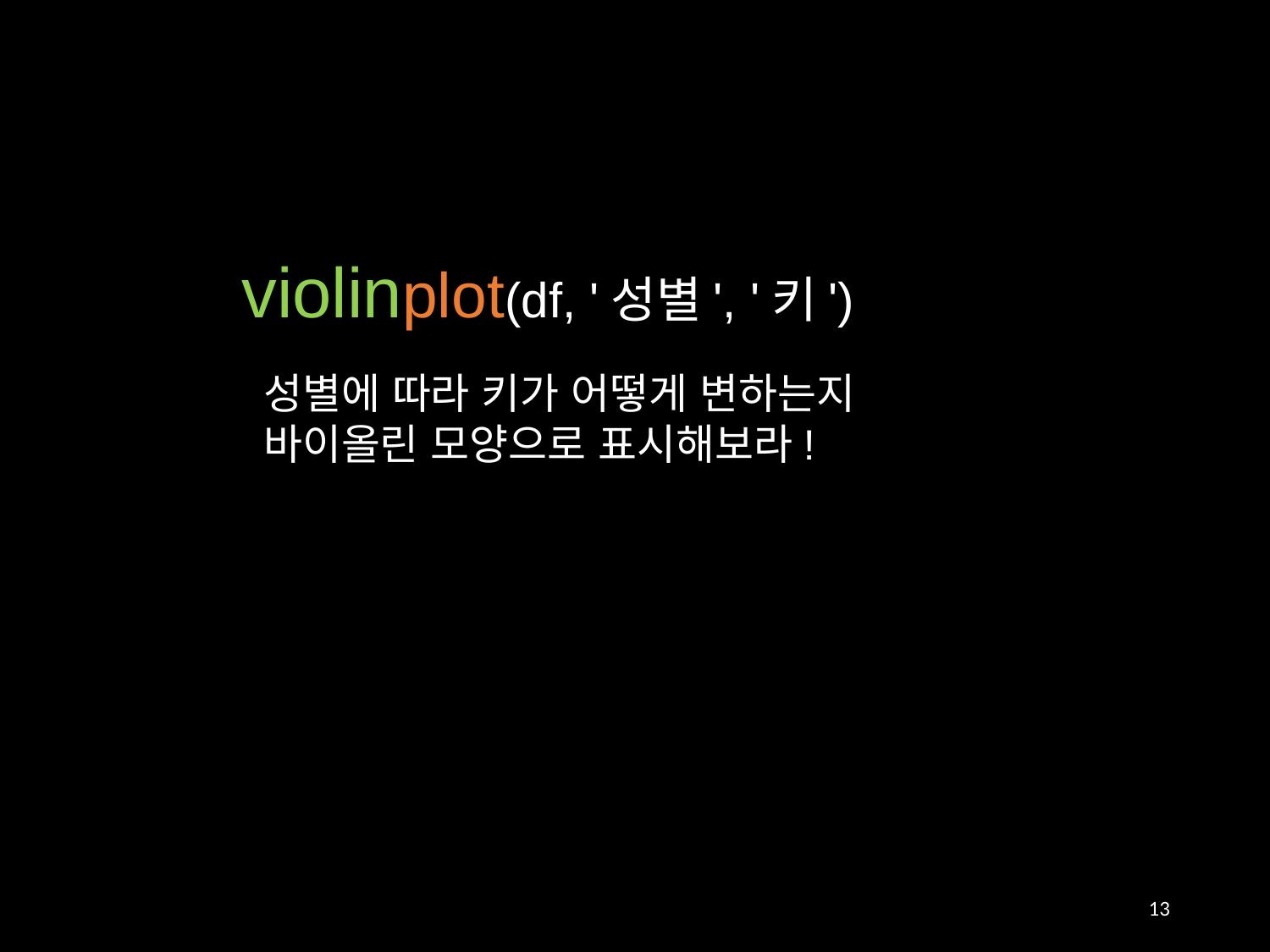

violinplot(df, '성별', '키')
성별에 따라 키가 어떻게 변하는지
바이올린 모양으로 표시해보라!
13